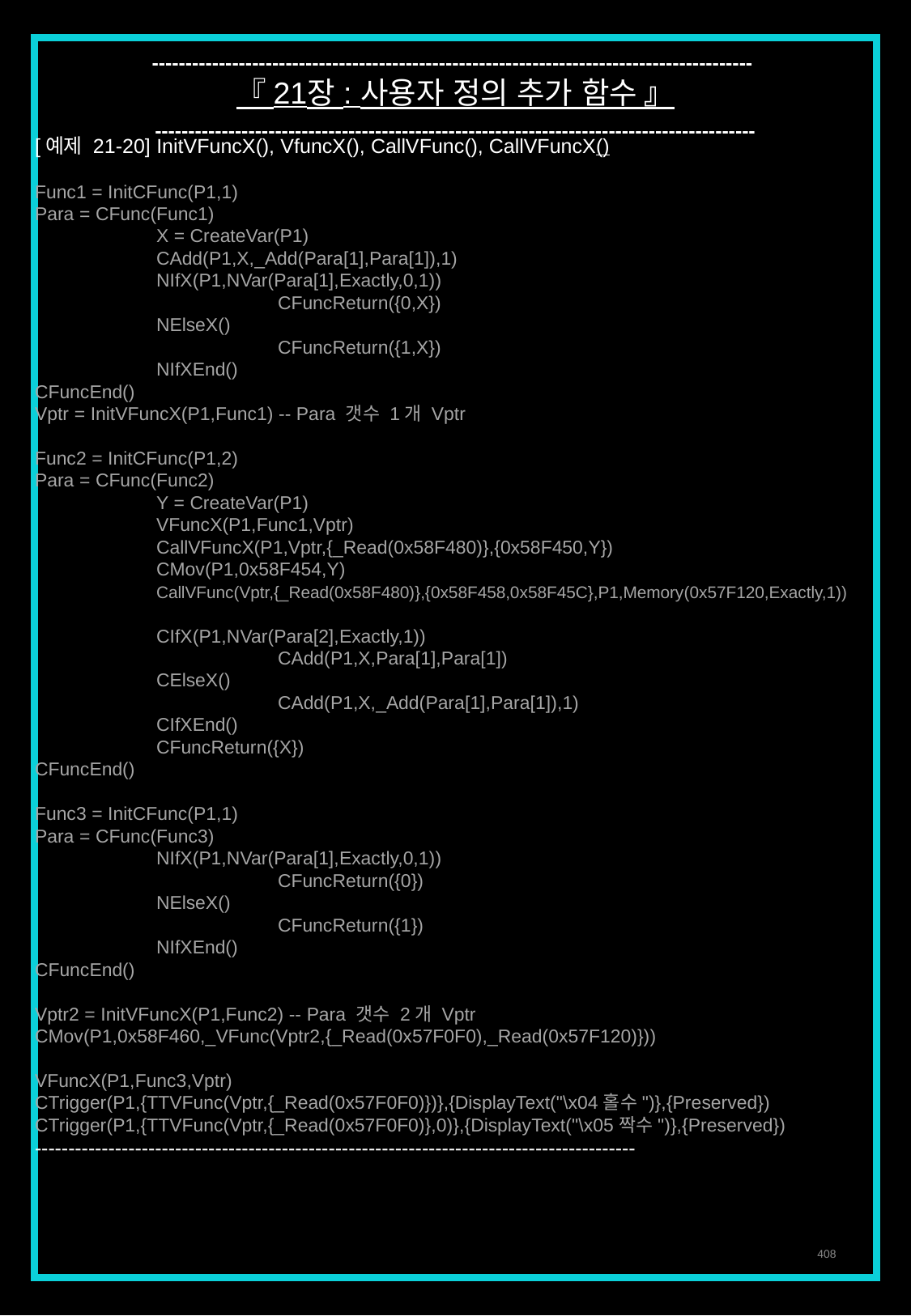

------------------------------------------------------------------------------------------
『 21장 : 사용자 정의 추가 함수 』
------------------------------------------------------------------------------------------
[예제 21-20] InitVFuncX(), VfuncX(), CallVFunc(), CallVFuncX()

Func1 = InitCFunc(P1,1)
Para = CFunc(Func1)
	X = CreateVar(P1)
	CAdd(P1,X,_Add(Para[1],Para[1]),1)
	NIfX(P1,NVar(Para[1],Exactly,0,1))
		CFuncReturn({0,X})
	NElseX()
		CFuncReturn({1,X})
	NIfXEnd()
CFuncEnd()
Vptr = InitVFuncX(P1,Func1) -- Para 갯수 1개 Vptr

Func2 = InitCFunc(P1,2)
Para = CFunc(Func2)
	Y = CreateVar(P1)
	VFuncX(P1,Func1,Vptr)
	CallVFuncX(P1,Vptr,{_Read(0x58F480)},{0x58F450,Y})
	CMov(P1,0x58F454,Y)
	CallVFunc(Vptr,{_Read(0x58F480)},{0x58F458,0x58F45C},P1,Memory(0x57F120,Exactly,1))

	CIfX(P1,NVar(Para[2],Exactly,1))
		CAdd(P1,X,Para[1],Para[1])
	CElseX()
		CAdd(P1,X,_Add(Para[1],Para[1]),1)
	CIfXEnd()
	CFuncReturn({X})
CFuncEnd()

Func3 = InitCFunc(P1,1)
Para = CFunc(Func3)
	NIfX(P1,NVar(Para[1],Exactly,0,1))
		CFuncReturn({0})
	NElseX()
		CFuncReturn({1})
	NIfXEnd()
CFuncEnd()

Vptr2 = InitVFuncX(P1,Func2) -- Para 갯수 2개 Vptr
CMov(P1,0x58F460,_VFunc(Vptr2,{_Read(0x57F0F0),_Read(0x57F120)}))

VFuncX(P1,Func3,Vptr)
CTrigger(P1,{TTVFunc(Vptr,{_Read(0x57F0F0)})},{DisplayText("\x04홀수")},{Preserved})
CTrigger(P1,{TTVFunc(Vptr,{_Read(0x57F0F0)},0)},{DisplayText("\x05짝수")},{Preserved})
------------------------------------------------------------------------------------------
408